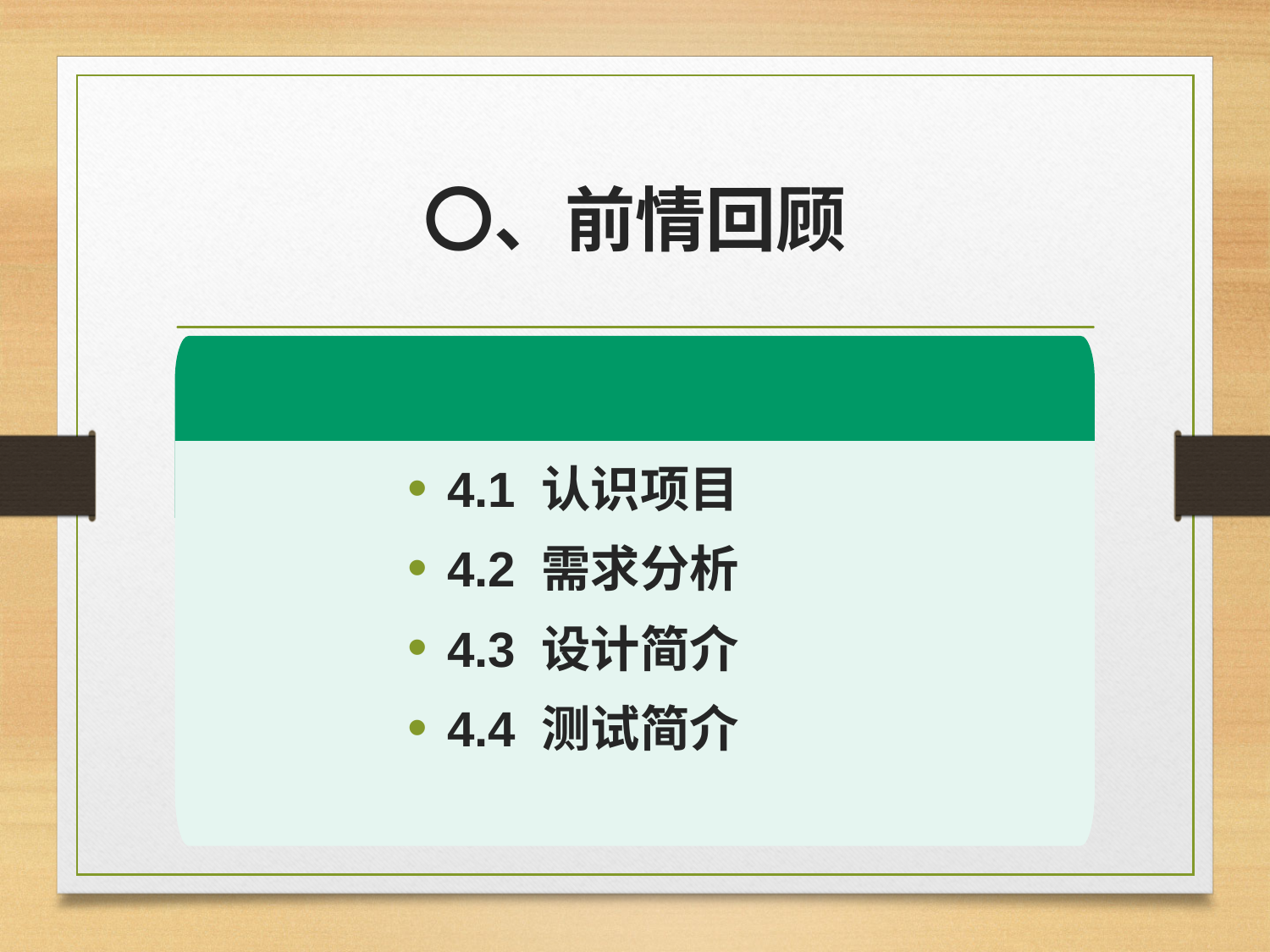

# 〇、前情回顾

4.1 认识项目
4.2 需求分析
4.3 设计简介
4.4 测试简介